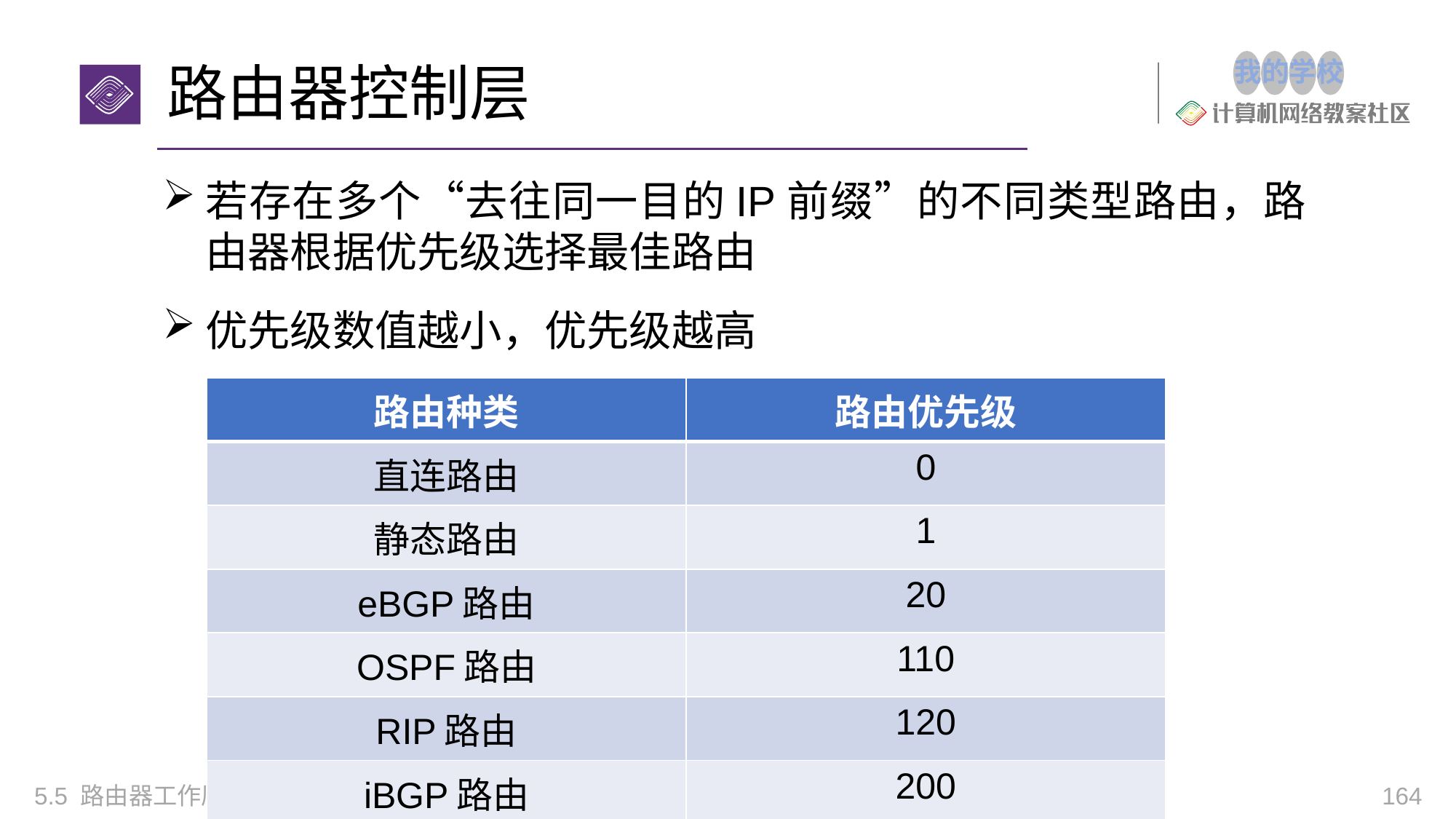

# 路由器控制层
若存在多个“去往同一目的IP前缀”的不同类型路由，路由器根据优先级选择最佳路由
优先级数值越小，优先级越高

| 路由种类 | 路由优先级 |
| --- | --- |
| 直连路由 | 0 |
| 静态路由 | 1 |
| eBGP路由 | 20 |
| OSPF路由 | 110 |
| RIP路由 | 120 |
| iBGP路由 | 200 |
5.5 路由器工作原理
164